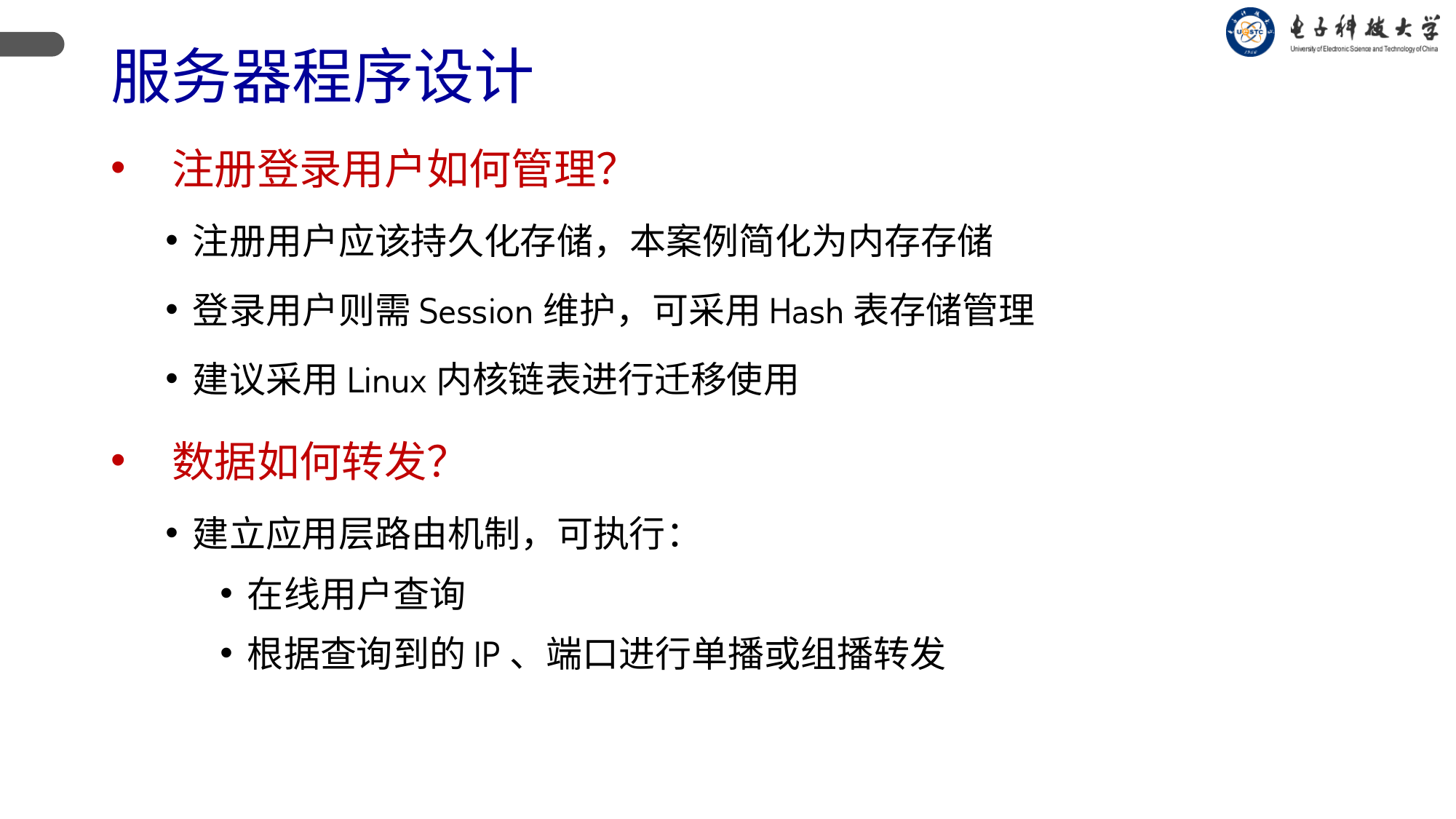

# 服务器程序设计
注册登录用户如何管理？
注册用户应该持久化存储，本案例简化为内存存储
登录用户则需Session维护，可采用Hash表存储管理
建议采用Linux内核链表进行迁移使用
数据如何转发？
建立应用层路由机制，可执行：
在线用户查询
根据查询到的IP、端口进行单播或组播转发